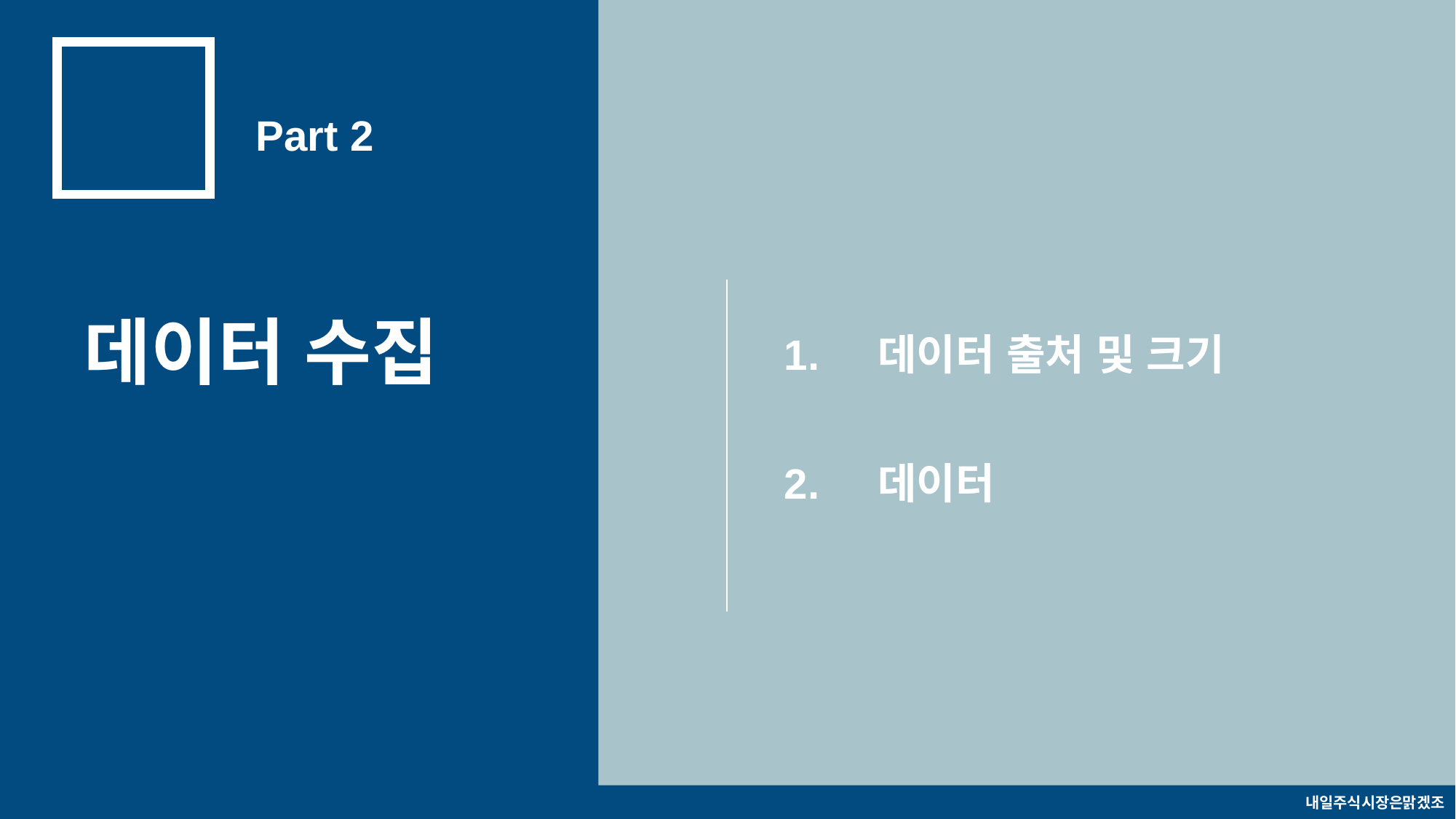

Part 2
데이터 수집
1.
데이터 출처 및 크기
2.
데이터
내일주식시장은맑겠조